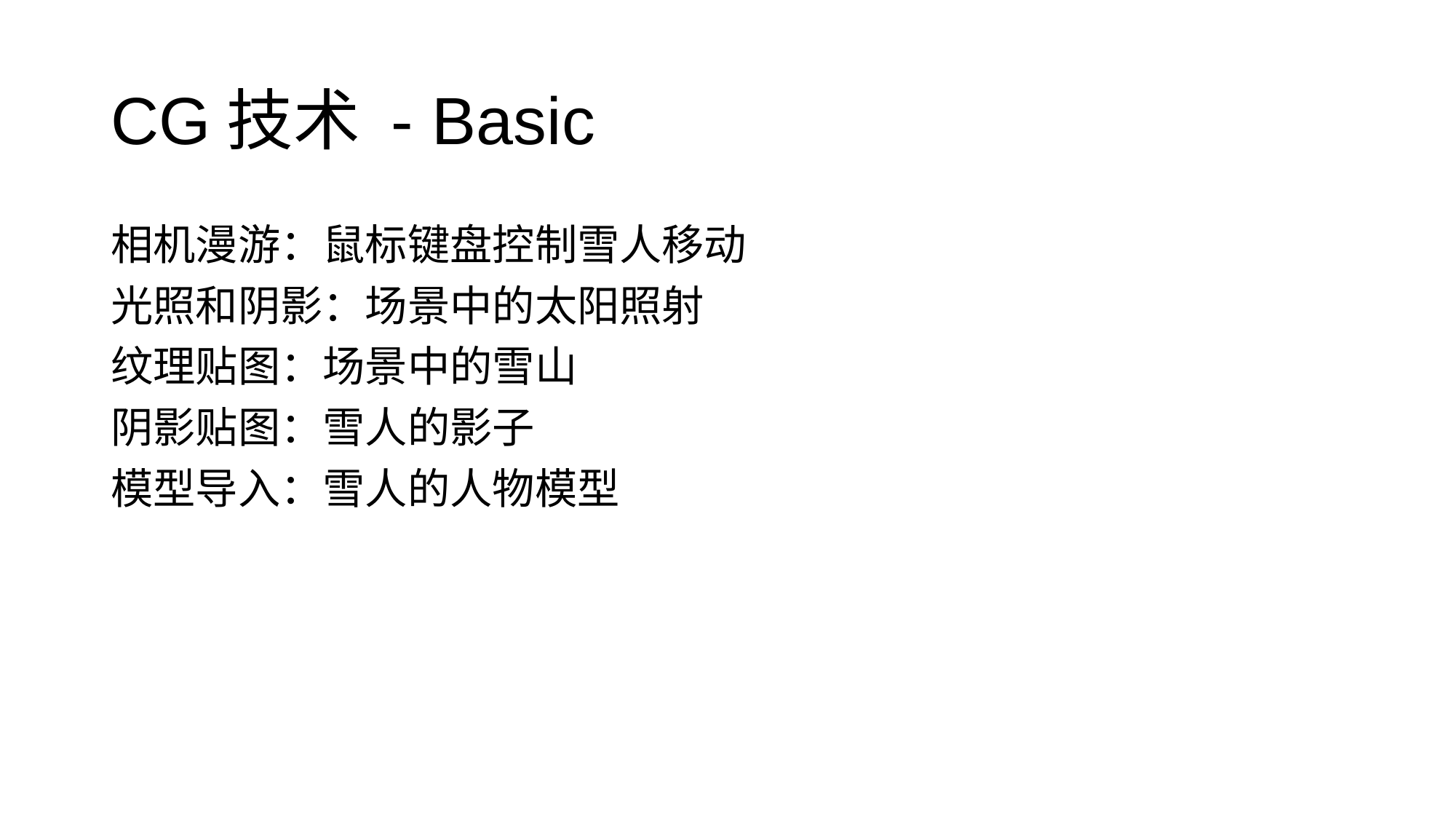

# CG技术 - Basic
相机漫游：鼠标键盘控制雪人移动
光照和阴影：场景中的太阳照射
纹理贴图：场景中的雪山
阴影贴图：雪人的影子
模型导入：雪人的人物模型